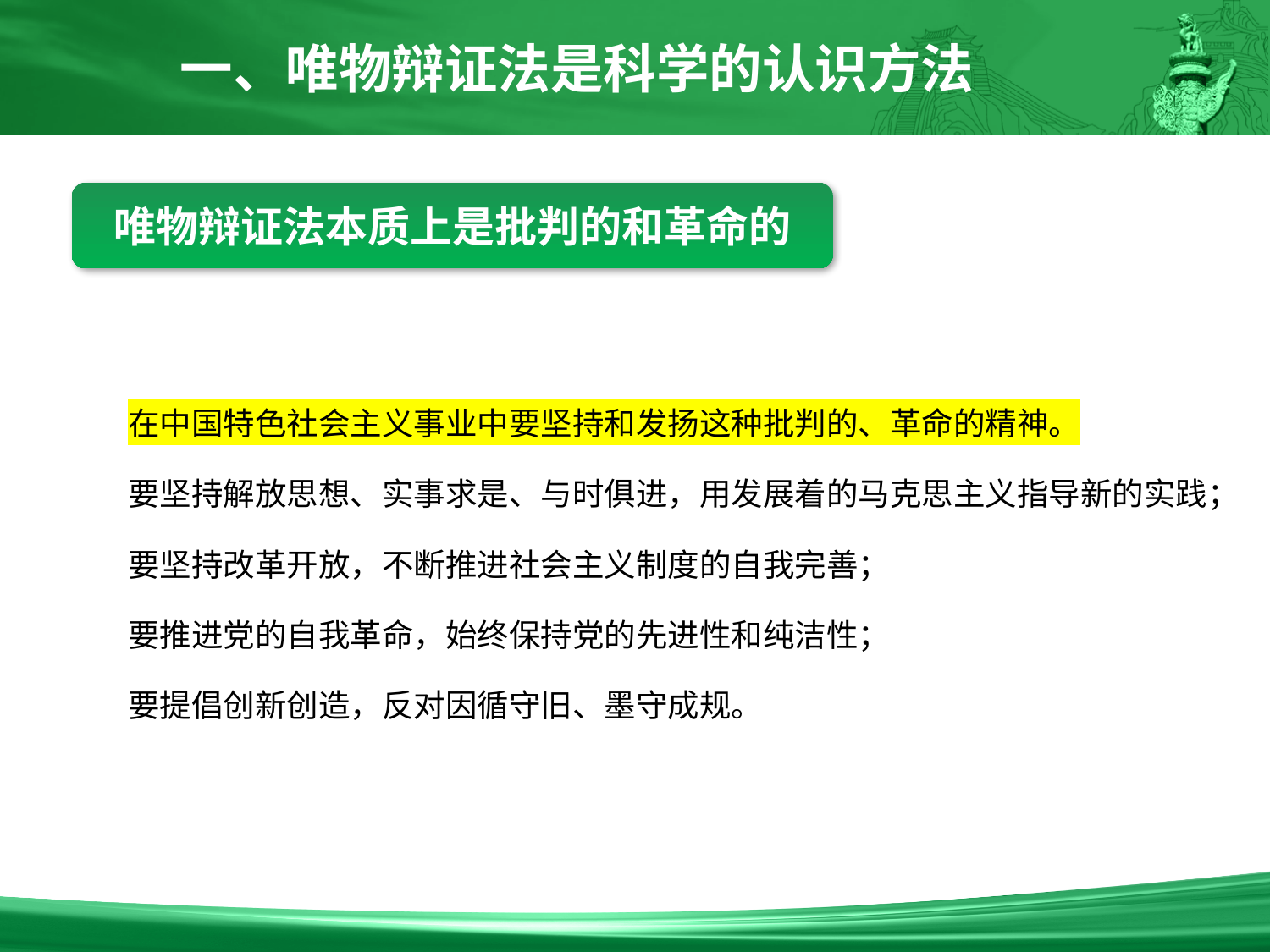

一、唯物辩证法是科学的认识方法
唯物辩证法本质上是批判的和革命的
在中国特色社会主义事业中要坚持和发扬这种批判的、革命的精神。
要坚持解放思想、实事求是、与时俱进，用发展着的马克思主义指导新的实践；
要坚持改革开放，不断推进社会主义制度的自我完善；
要推进党的自我革命，始终保持党的先进性和纯洁性；
要提倡创新创造，反对因循守旧、墨守成规。